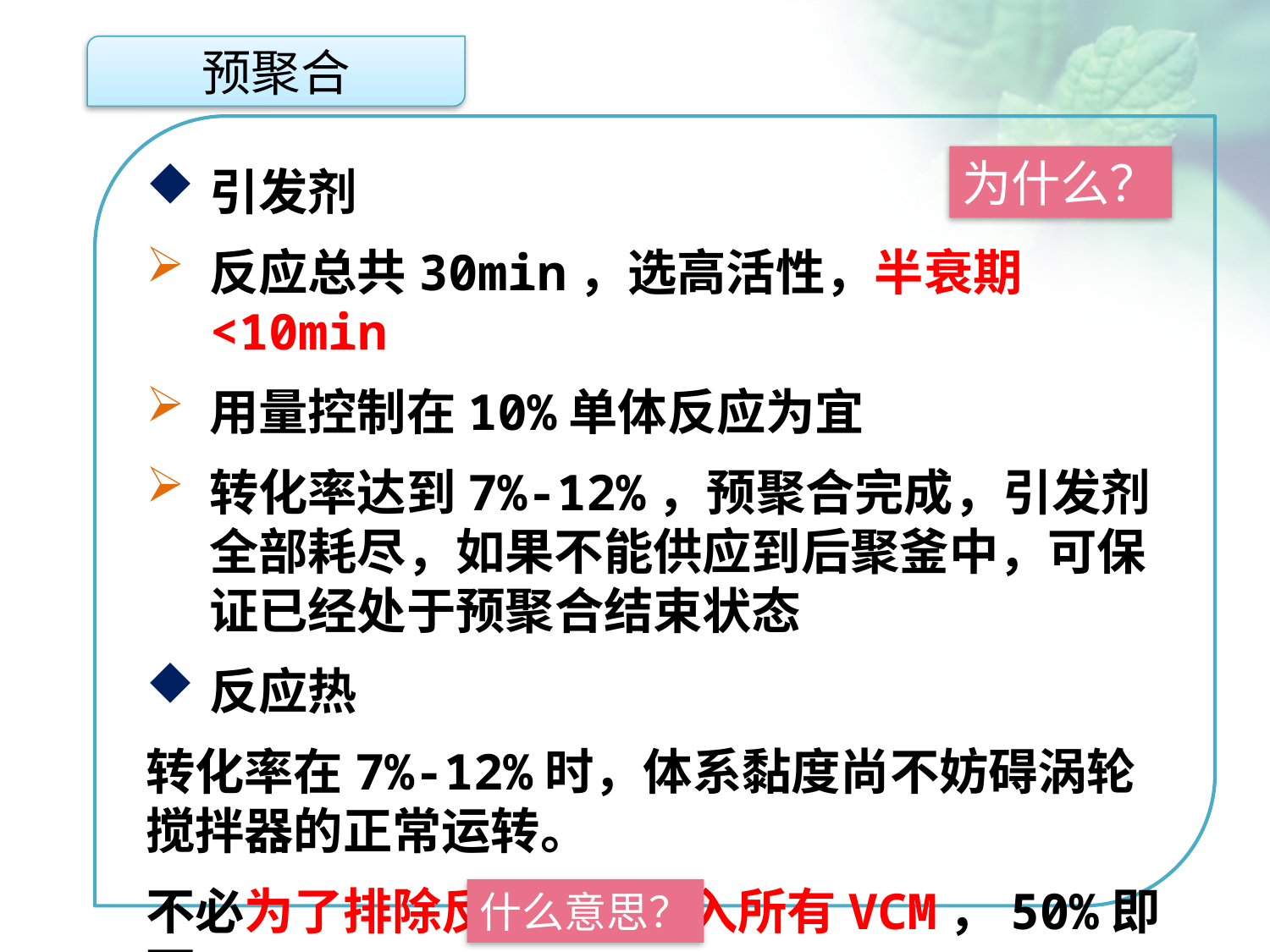

预聚合
引发剂
反应总共30min，选高活性，半衰期<10min
用量控制在10%单体反应为宜
转化率达到7%-12%，预聚合完成，引发剂全部耗尽，如果不能供应到后聚釜中，可保证已经处于预聚合结束状态
反应热
转化率在7%-12%时，体系黏度尚不妨碍涡轮搅拌器的正常运转。
不必为了排除反应热而加入所有VCM，50%即可
为什么？
点击添加文本
点击添加文本
点击添加文本
点击添加文本
什么意思？